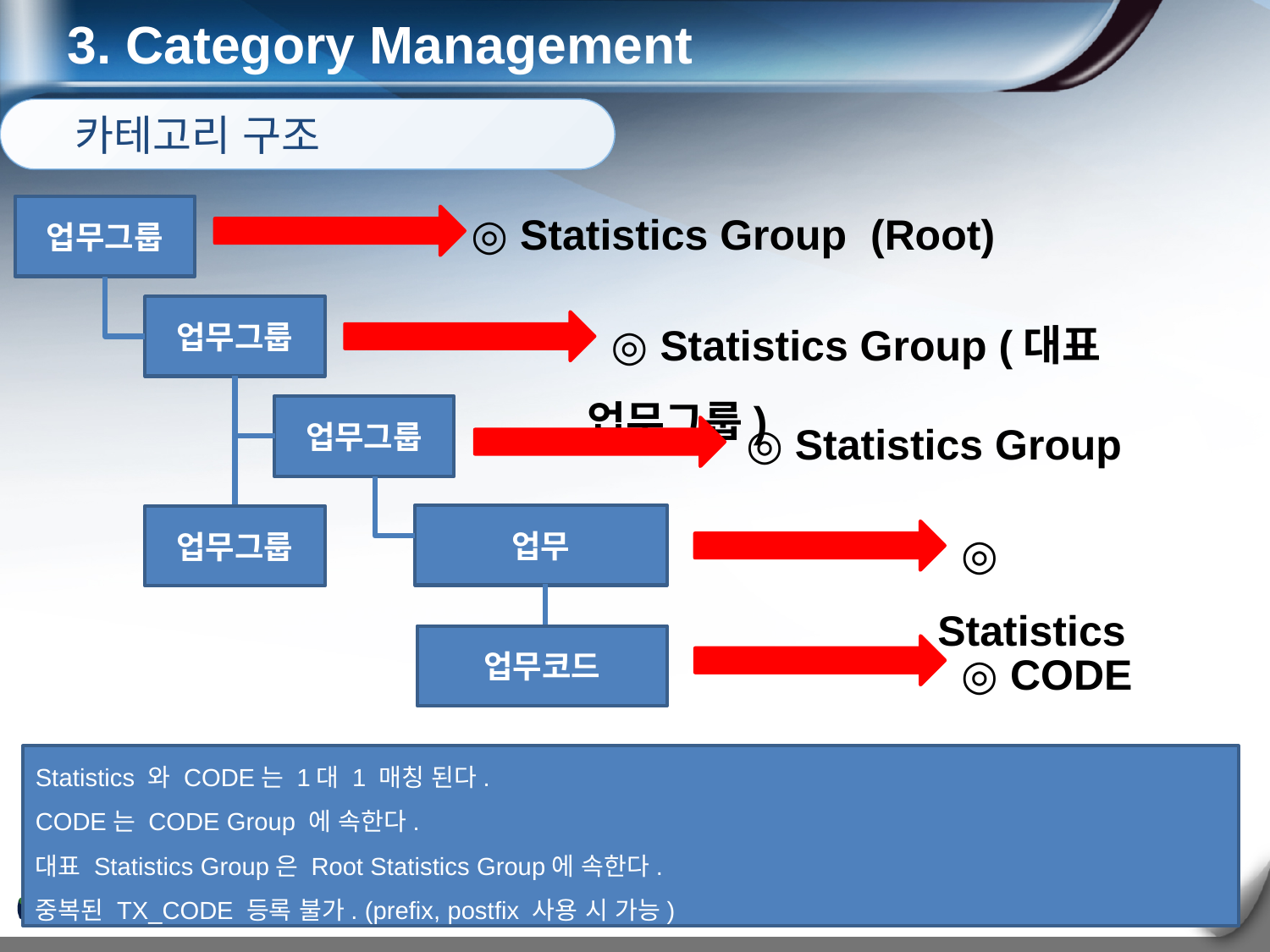

3. Category Management
카테고리 구조
  ◎ Statistics Group  (Root)
업무그룹

  ◎ Statistics Group (대표 업무그룹)
업무그룹

  ◎ Statistics Group
업무그룹

  ◎ Statistics
업무
업무그룹

  ◎ CODE
업무코드

Statistics 와 CODE는 1대 1 매칭 된다.
CODE는 CODE Group 에 속한다.
대표 Statistics Group은 Root Statistics Group에 속한다.
중복된 TX_CODE 등록 불가. (prefix, postfix 사용 시 가능)